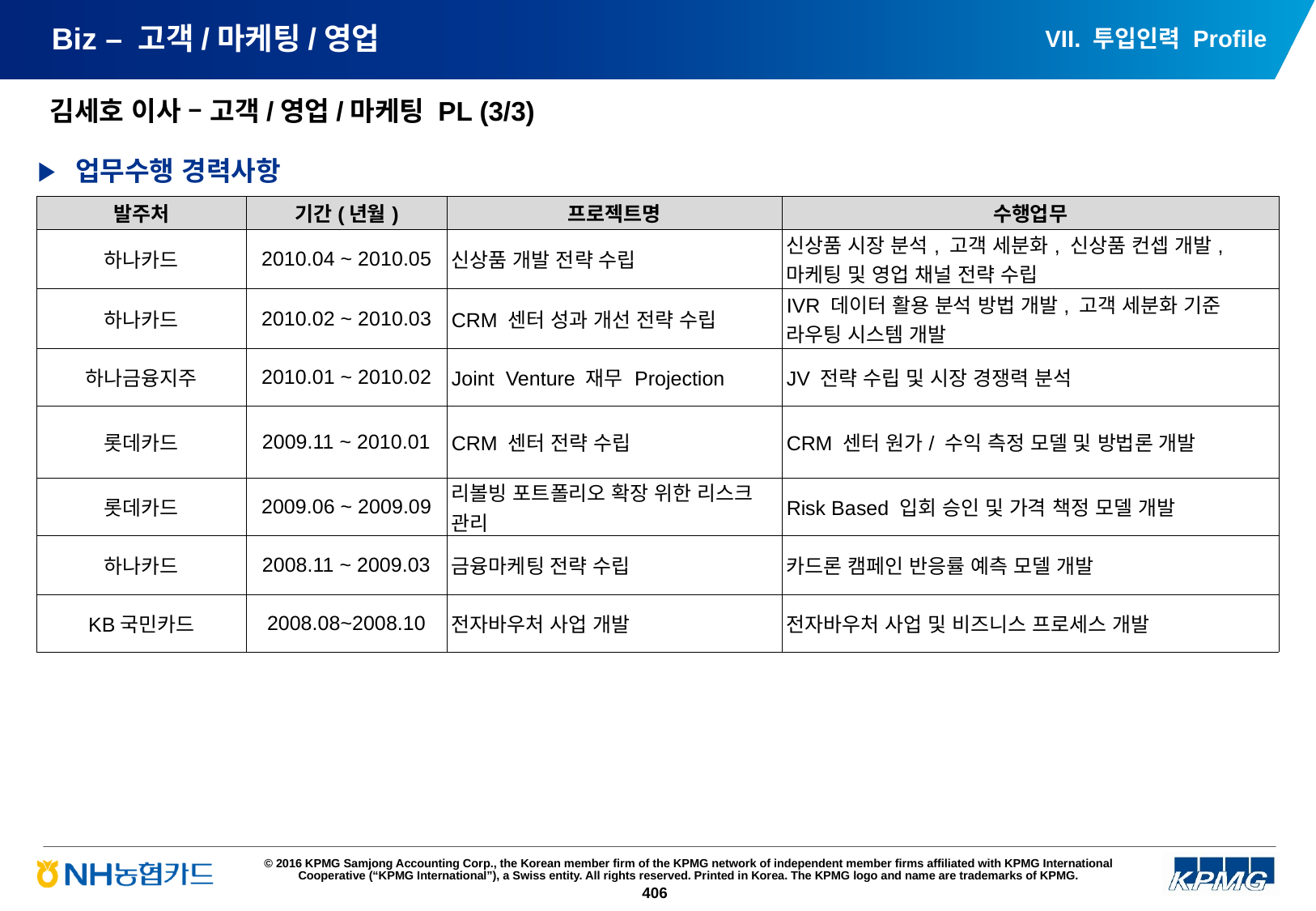

VII. 투입인력 Profile
# Biz – 고객/마케팅/영업
김세호 이사 – 고객/영업/마케팅 PL (3/3)
업무수행 경력사항
| 발주처 | 기간(년월) | 프로젝트명 | 수행업무 |
| --- | --- | --- | --- |
| 하나카드 | 2010.04 ~ 2010.05 | 신상품 개발 전략 수립 | 신상품 시장 분석, 고객 세분화, 신상품 컨셉 개발, 마케팅 및 영업 채널 전략 수립 |
| 하나카드 | 2010.02 ~ 2010.03 | CRM 센터 성과 개선 전략 수립 | IVR 데이터 활용 분석 방법 개발, 고객 세분화 기준 라우팅 시스템 개발 |
| 하나금융지주 | 2010.01 ~ 2010.02 | Joint Venture 재무 Projection | JV 전략 수립 및 시장 경쟁력 분석 |
| 롯데카드 | 2009.11 ~ 2010.01 | CRM 센터 전략 수립 | CRM 센터 원가/ 수익 측정 모델 및 방법론 개발 |
| 롯데카드 | 2009.06 ~ 2009.09 | 리볼빙 포트폴리오 확장 위한 리스크 관리 | Risk Based 입회 승인 및 가격 책정 모델 개발 |
| 하나카드 | 2008.11 ~ 2009.03 | 금융마케팅 전략 수립 | 카드론 캠페인 반응률 예측 모델 개발 |
| KB국민카드 | 2008.08~2008.10 | 전자바우처 사업 개발 | 전자바우처 사업 및 비즈니스 프로세스 개발 |